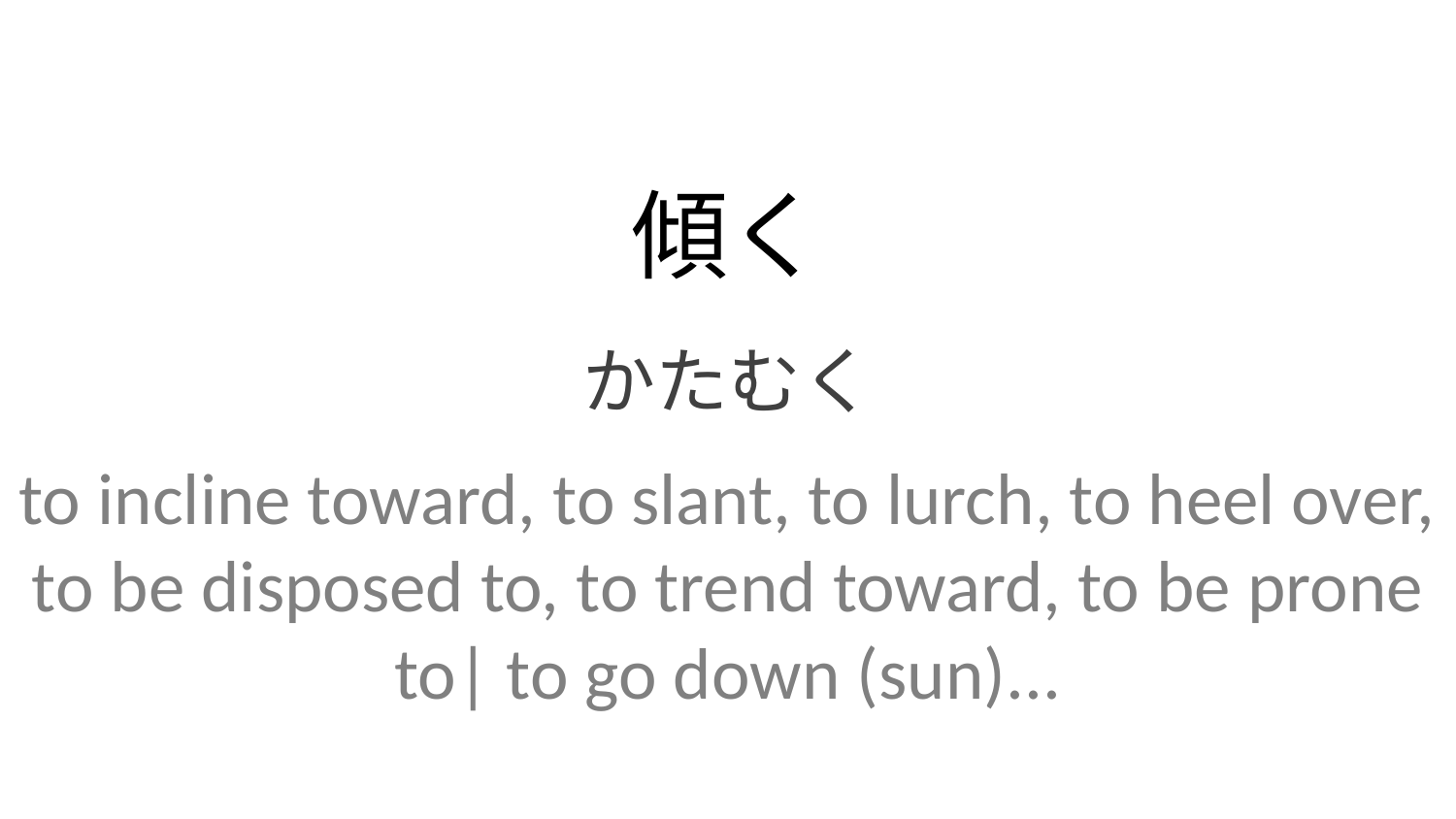

傾く

かたむく
to incline toward, to slant, to lurch, to heel over, to be disposed to, to trend toward, to be prone to| to go down (sun)...